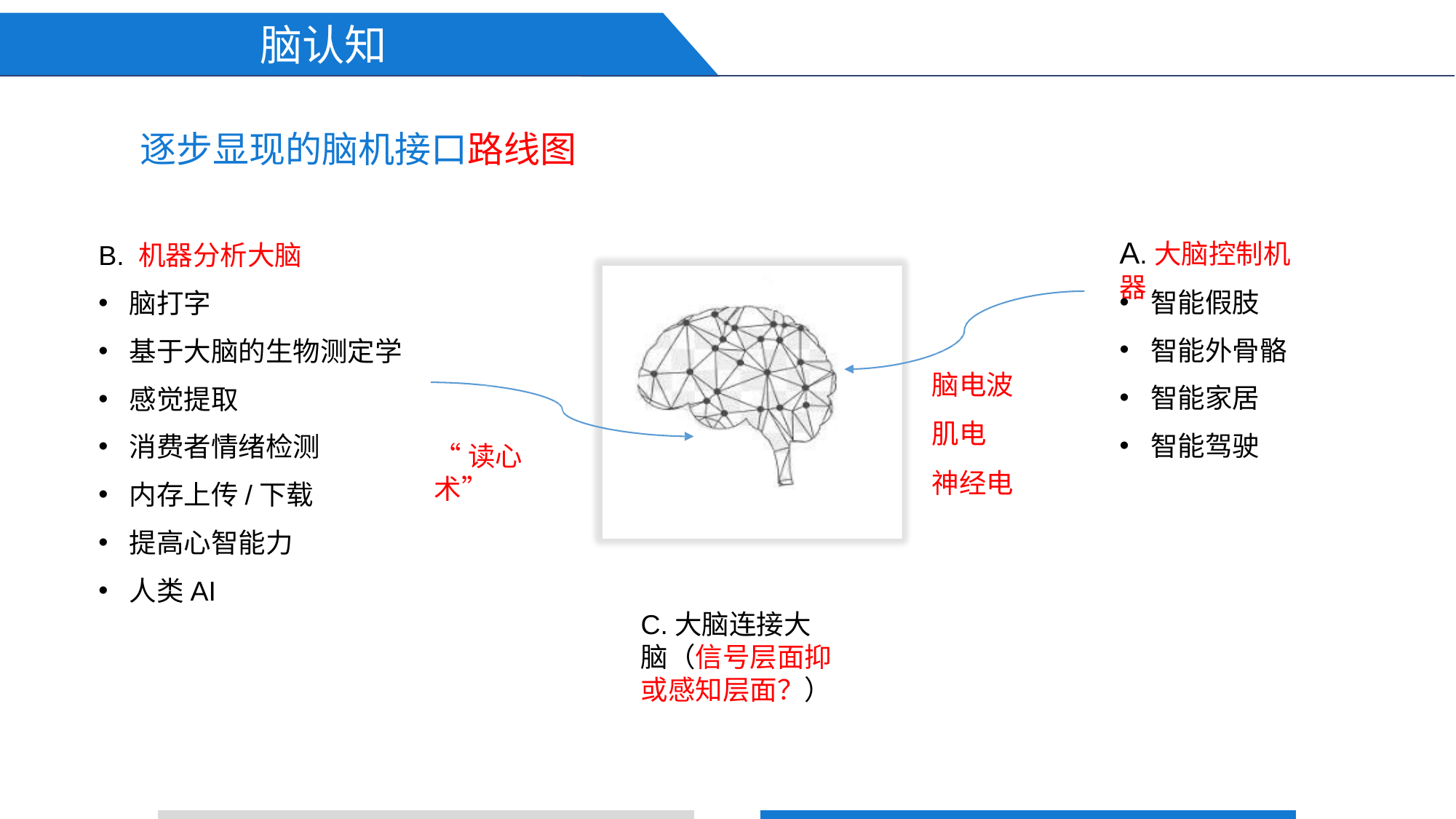

脑认知
# 逐步显现的脑机接口路线图
A.大脑控制机器
B. 机器分析大脑

智能假肢
智能外骨骼
智能家居
智能驾驶
脑打字
基于大脑的生物测定学
感觉提取
消费者情绪检测
内存上传/下载
提高心智能力
人类AI

脑电波 肌电 神经电

“读心术”
C.大脑连接大脑（信号层面抑或感知层面？）